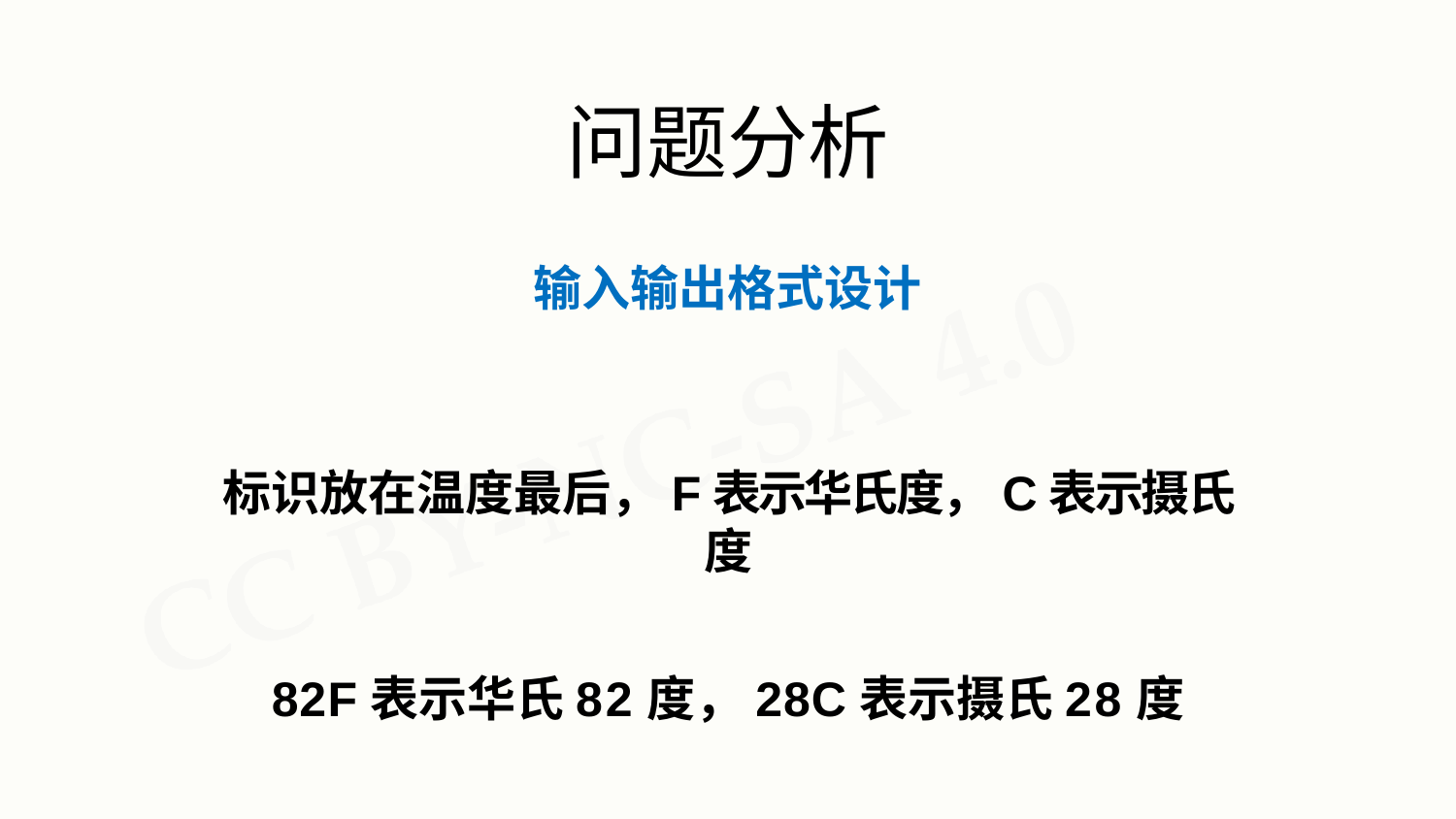

# 问题分析
输入输出格式设计

标识放在温度最后，F表示华氏度，C表示摄氏度

82F表示华氏82度，28C表示摄氏28度